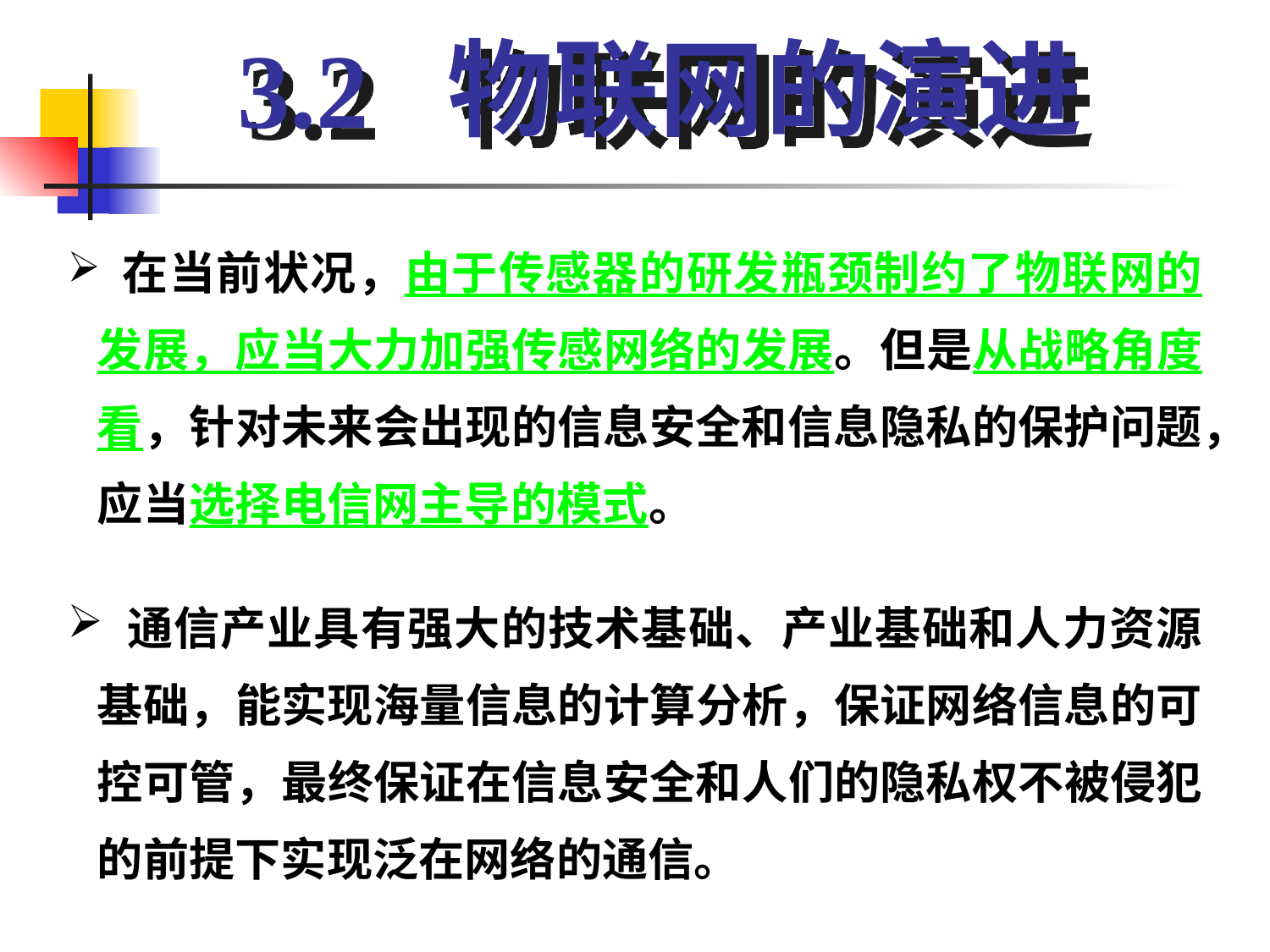

3.2  物联网的演进
 在当前状况，由于传感器的研发瓶颈制约了物联网的发展，应当大力加强传感网络的发展。但是从战略角度看，针对未来会出现的信息安全和信息隐私的保护问题，应当选择电信网主导的模式。

 通信产业具有强大的技术基础、产业基础和人力资源基础，能实现海量信息的计算分析，保证网络信息的可控可管，最终保证在信息安全和人们的隐私权不被侵犯的前提下实现泛在网络的通信。